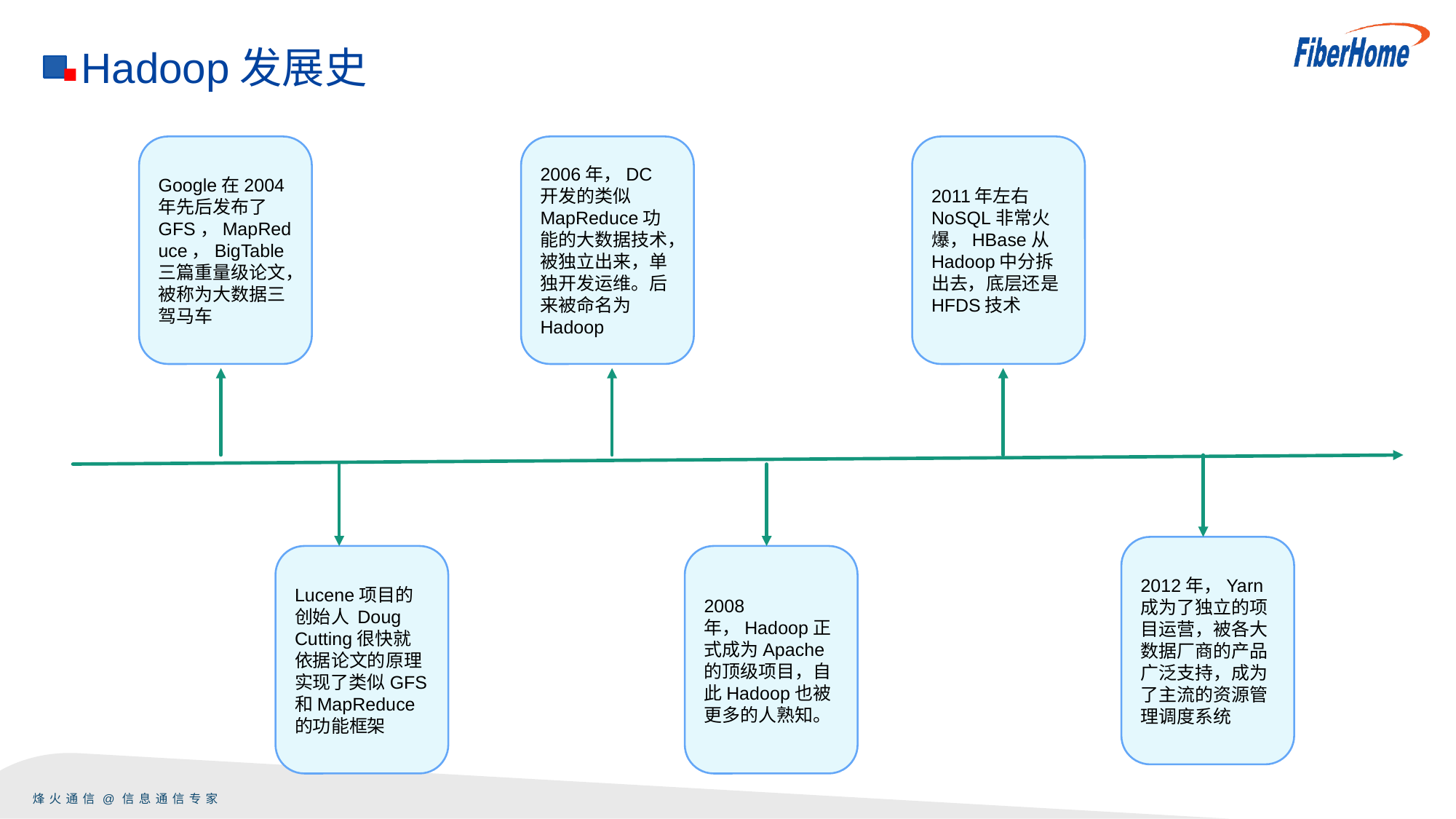

Hadoop发展史
Google在2004年先后发布了GFS，MapReduce，BigTable三篇重量级论文，被称为大数据三驾马车
2006年，DC开发的类似MapReduce功能的大数据技术，被独立出来，单独开发运维。后来被命名为Hadoop
2011年左右NoSQL非常火爆，HBase从Hadoop中分拆出去，底层还是HFDS技术
2012年，Yarn成为了独立的项目运营，被各大数据厂商的产品广泛支持，成为了主流的资源管理调度系统
Lucene项目的创始人 Doug Cutting很快就依据论文的原理实现了类似GFS和MapReduce的功能框架
2008年，Hadoop正式成为Apache的顶级项目，自此Hadoop也被更多的人熟知。